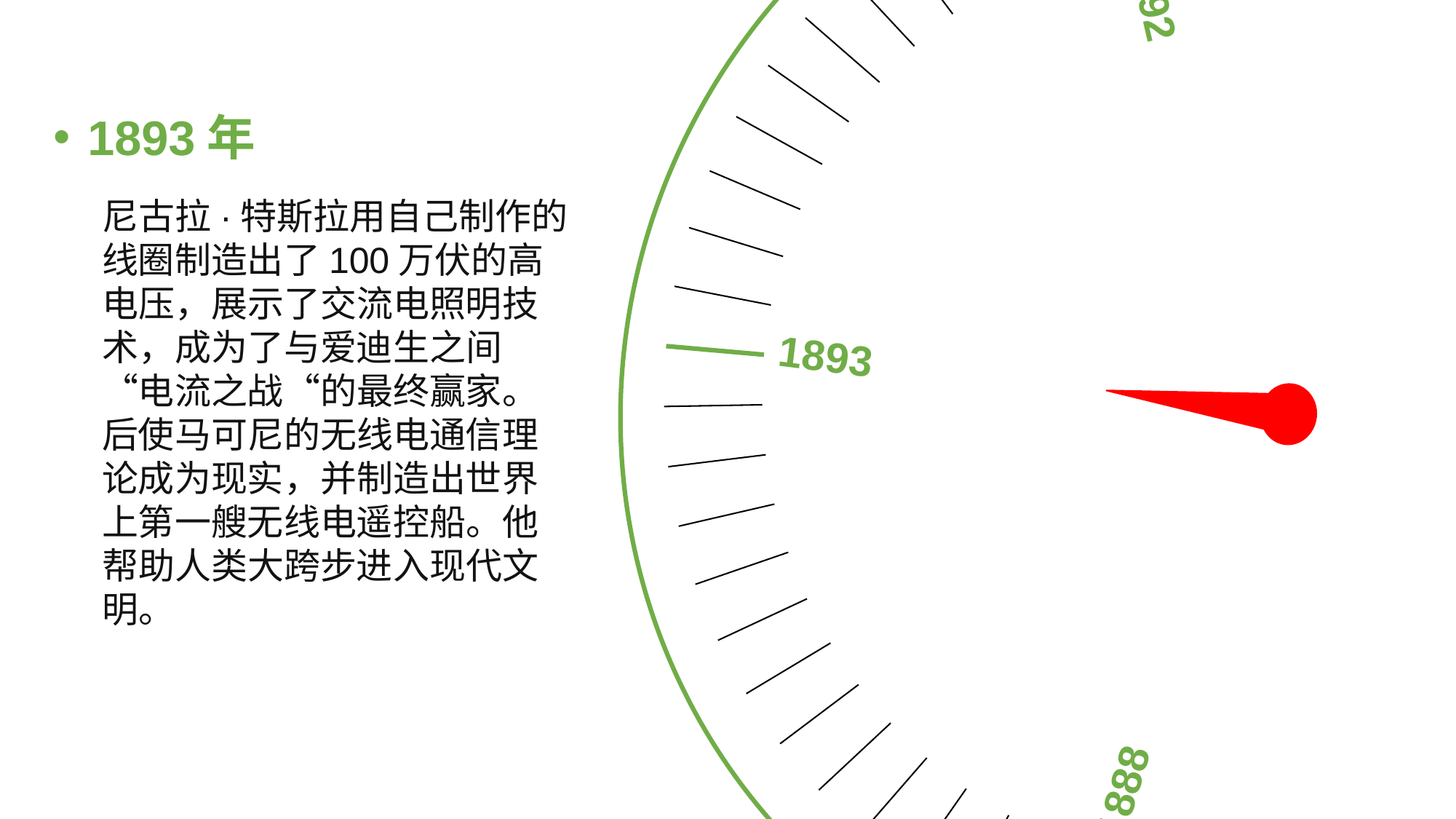

1890
1889
1892
1888
1893
1893年
尼古拉·特斯拉用自己制作的线圈制造出了100万伏的高电压，展示了交流电照明技术，成为了与爱迪生之间“电流之战“的最终赢家。后使马可尼的无线电通信理论成为现实，并制造出世界上第一艘无线电遥控船。他帮助人类大跨步进入现代文明。